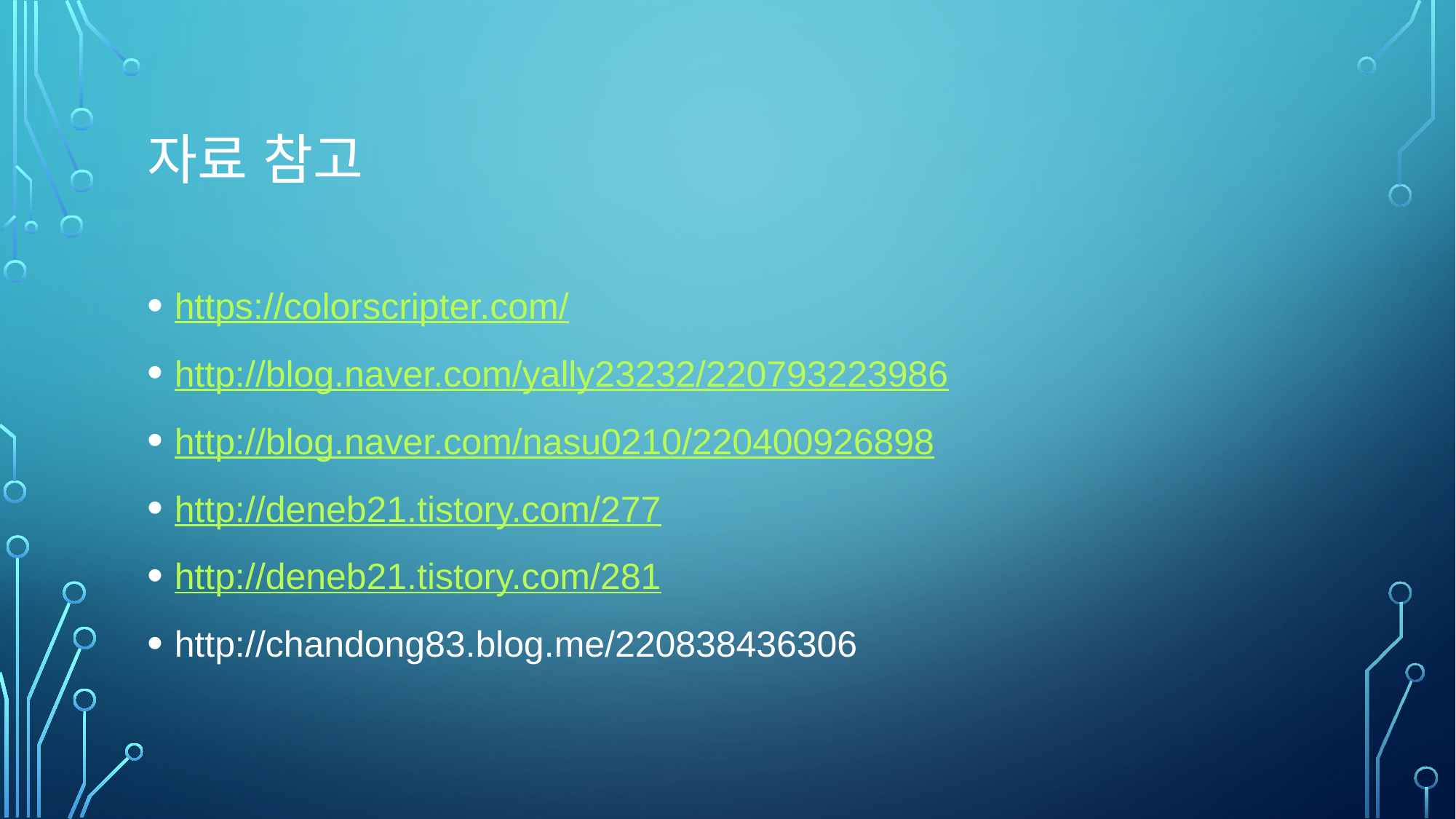

# 자료 참고
https://colorscripter.com/
http://blog.naver.com/yally23232/220793223986
http://blog.naver.com/nasu0210/220400926898
http://deneb21.tistory.com/277
http://deneb21.tistory.com/281
http://chandong83.blog.me/220838436306